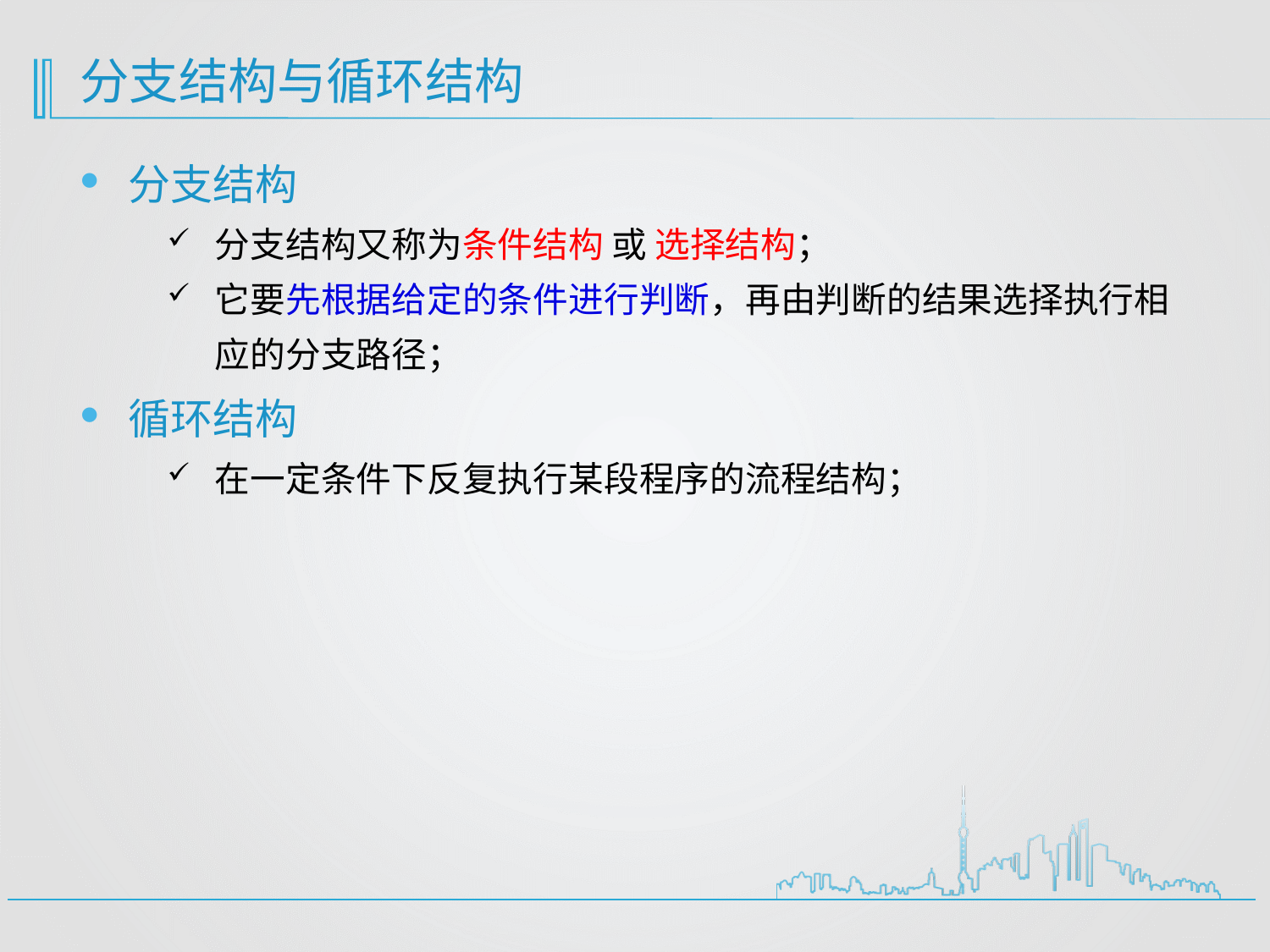

# 分支结构与循环结构
分支结构
分支结构又称为条件结构 或 选择结构；
它要先根据给定的条件进行判断，再由判断的结果选择执行相应的分支路径；
循环结构
在一定条件下反复执行某段程序的流程结构；